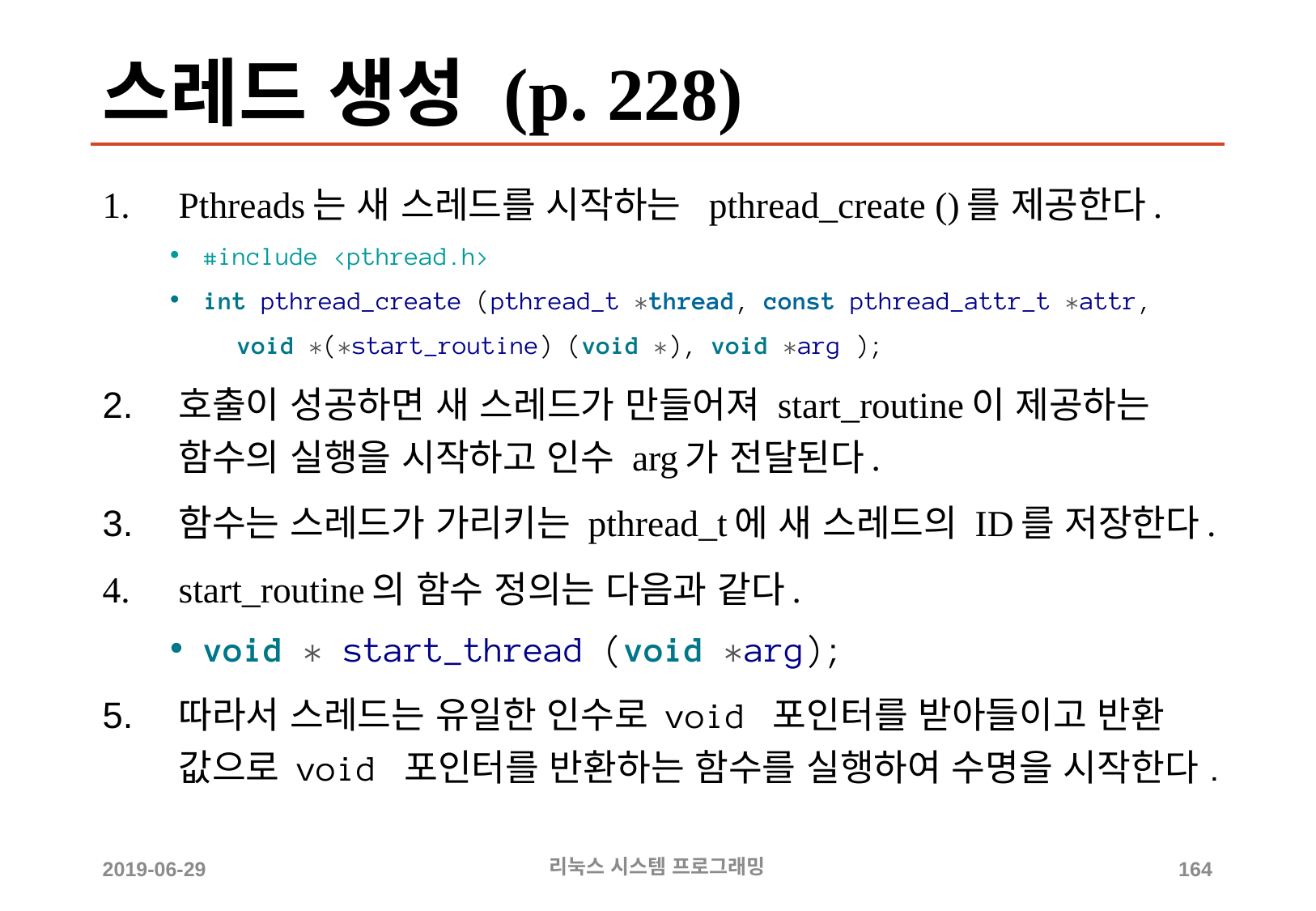

# 스레드 생성 (p. 228)
Pthreads는 새 스레드를 시작하는  pthread_create ()를 제공한다.
#include <pthread.h>
int pthread_create (pthread_t *thread, const pthread_attr_t *attr,
void *(*start_routine) (void *), void *arg );
호출이 성공하면 새 스레드가 만들어져 start_routine이 제공하는 함수의 실행을 시작하고 인수 arg가 전달된다.
함수는 스레드가 가리키는 pthread_t에 새 스레드의 ID를 저장한다.
start_routine의 함수 정의는 다음과 같다.
void * start_thread (void *arg);
따라서 스레드는 유일한 인수로 void 포인터를 받아들이고 반환 값으로 void 포인터를 반환하는 함수를 실행하여 수명을 시작한다.
2019-06-29
리눅스 시스템 프로그래밍
164